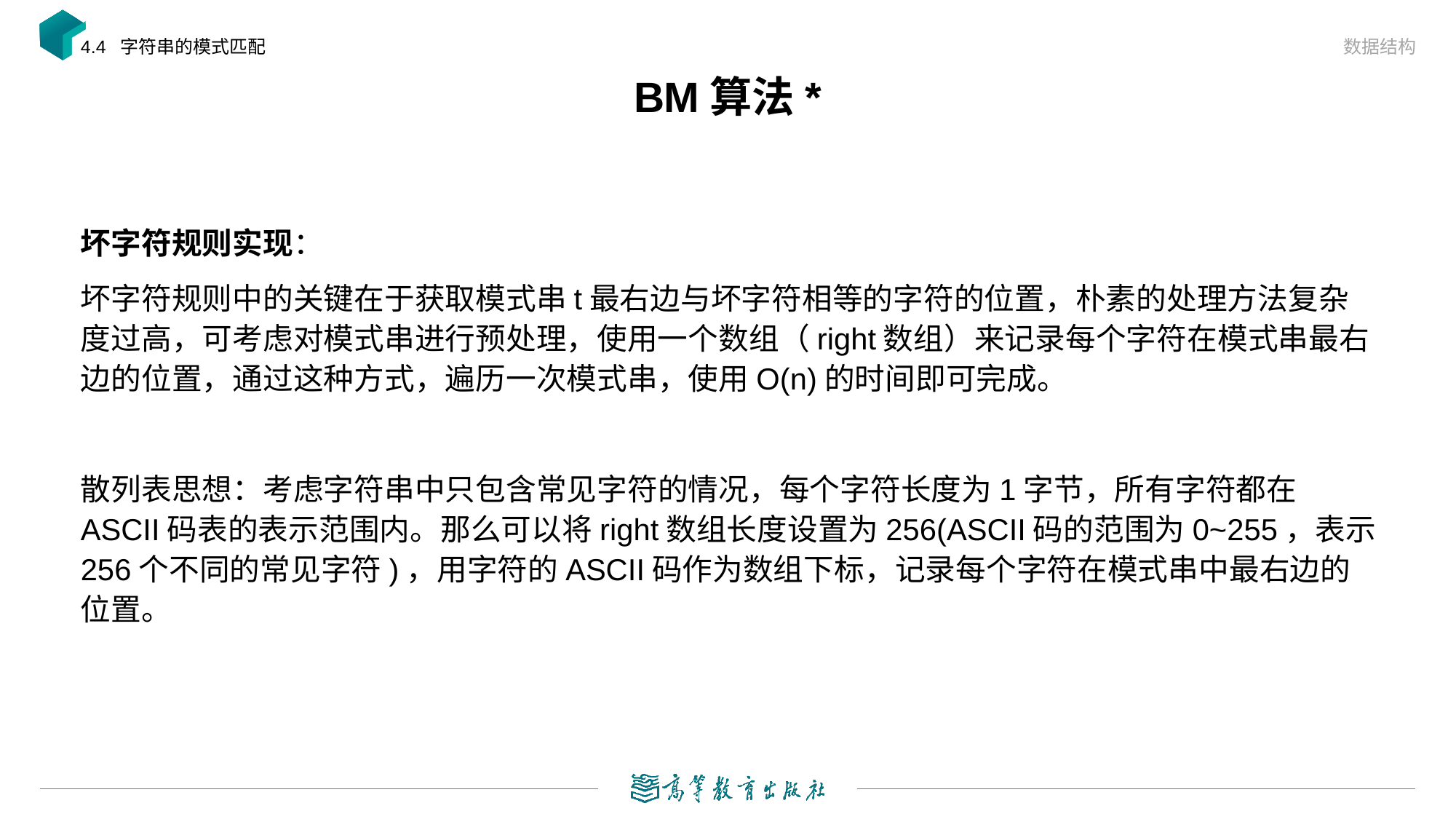

数据结构
4.4  字符串的模式匹配
# BM算法*
坏字符规则实现：
坏字符规则中的关键在于获取模式串t最右边与坏字符相等的字符的位置，朴素的处理方法复杂度过高，可考虑对模式串进行预处理，使用一个数组（right数组）来记录每个字符在模式串最右边的位置，通过这种方式，遍历一次模式串，使用O(n)的时间即可完成。

散列表思想：考虑字符串中只包含常见字符的情况，每个字符长度为1字节，所有字符都在ASCII码表的表示范围内。那么可以将right数组长度设置为256(ASCII码的范围为0~255，表示256个不同的常见字符)，用字符的ASCII码作为数组下标，记录每个字符在模式串中最右边的位置。